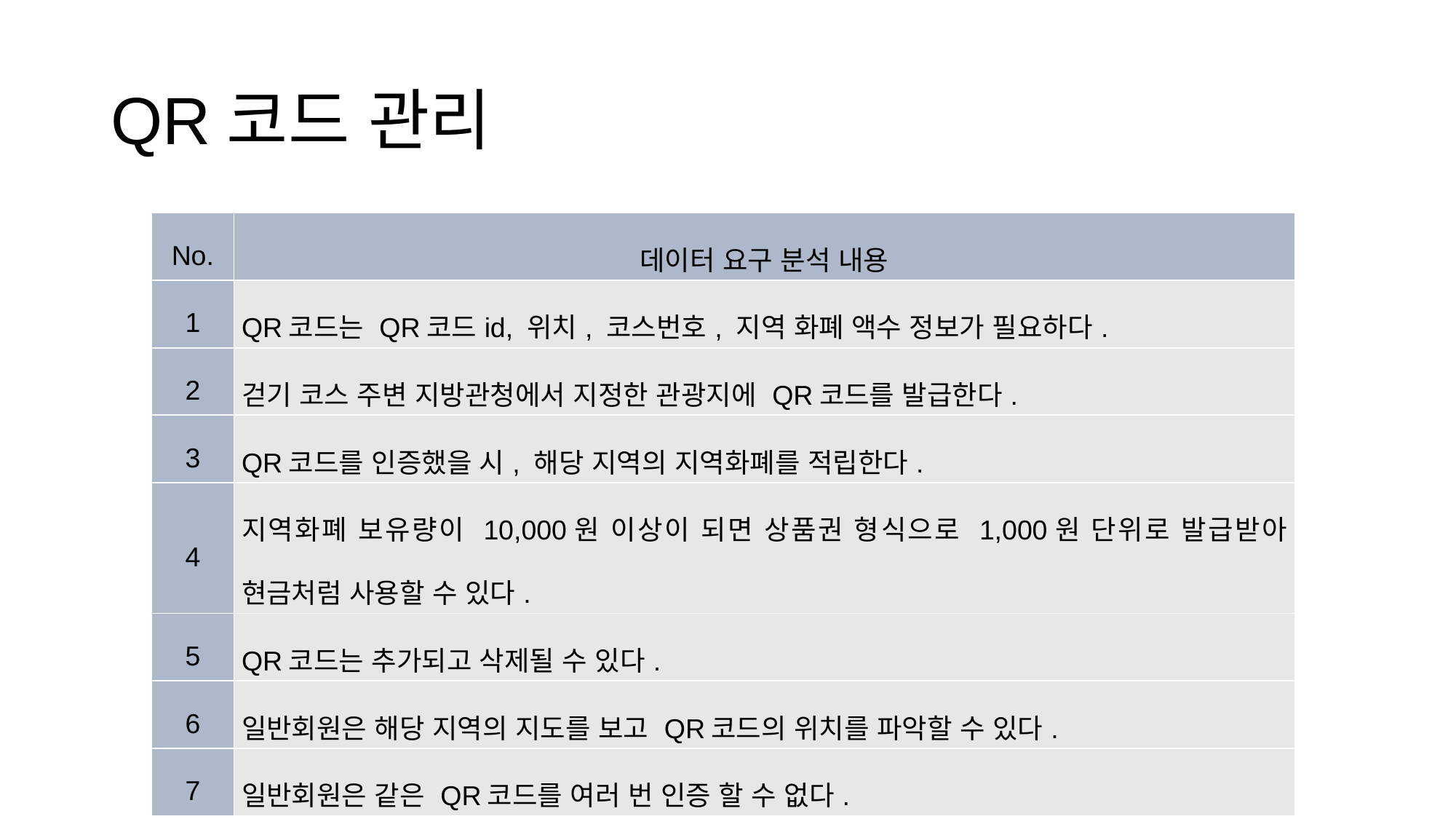

# QR코드 관리
| No. | 데이터 요구 분석 내용 |
| --- | --- |
| 1 | QR코드는 QR코드id, 위치, 코스번호, 지역 화폐 액수 정보가 필요하다. |
| 2 | 걷기 코스 주변 지방관청에서 지정한 관광지에 QR코드를 발급한다. |
| 3 | QR코드를 인증했을 시, 해당 지역의 지역화폐를 적립한다. |
| 4 | 지역화폐 보유량이 10,000원 이상이 되면 상품권 형식으로 1,000원 단위로 발급받아 현금처럼 사용할 수 있다. |
| 5 | QR코드는 추가되고 삭제될 수 있다. |
| 6 | 일반회원은 해당 지역의 지도를 보고 QR코드의 위치를 파악할 수 있다. |
| 7 | 일반회원은 같은 QR코드를 여러 번 인증 할 수 없다. |